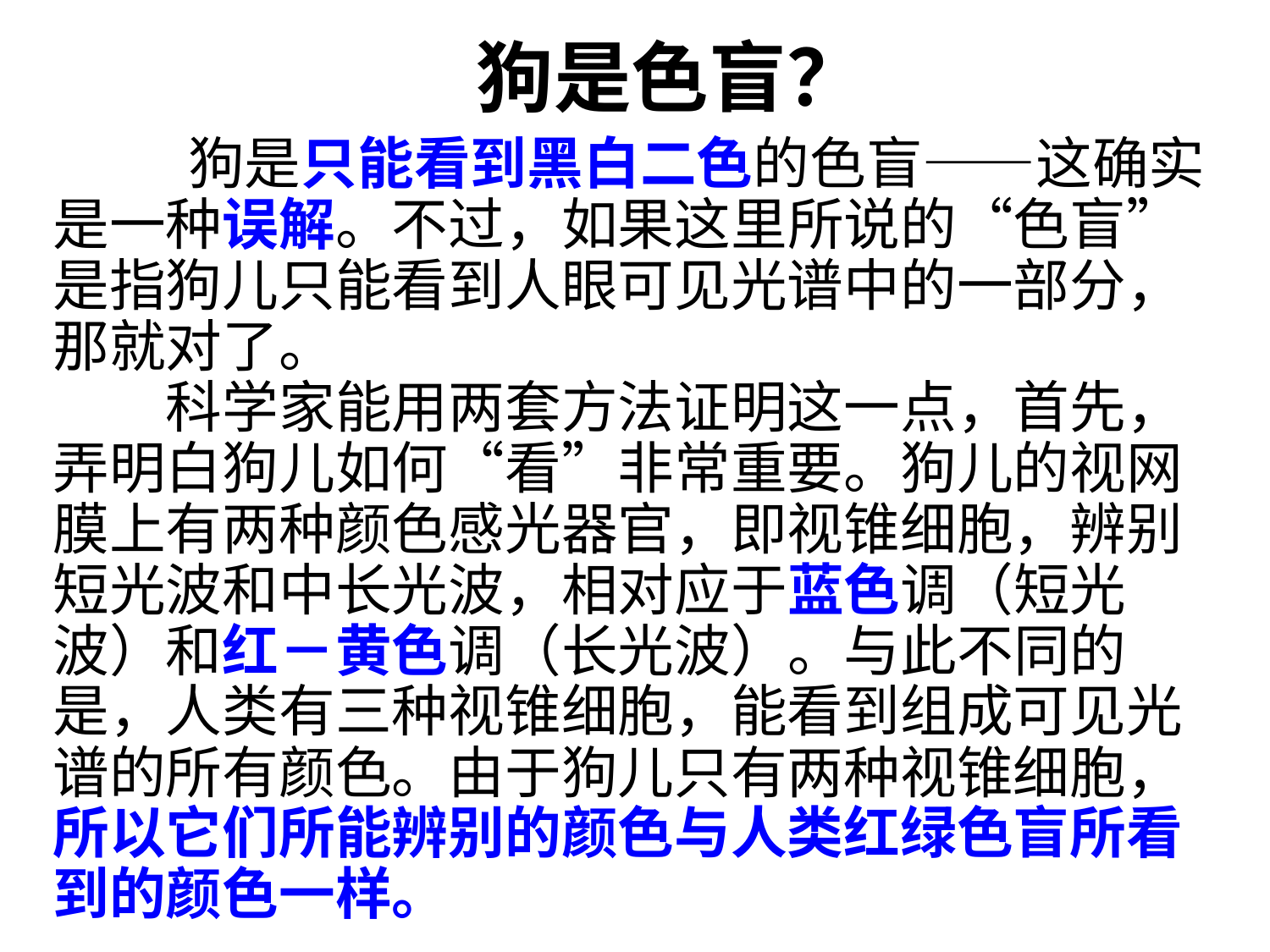

狗是色盲？
           狗是只能看到黑白二色的色盲——这确实是一种误解。不过，如果这里所说的“色盲”是指狗儿只能看到人眼可见光谱中的一部分，那就对了。
　　科学家能用两套方法证明这一点，首先，弄明白狗儿如何“看”非常重要。狗儿的视网膜上有两种颜色感光器官，即视锥细胞，辨别短光波和中长光波，相对应于蓝色调（短光波）和红－黄色调（长光波）。与此不同的是，人类有三种视锥细胞，能看到组成可见光谱的所有颜色。由于狗儿只有两种视锥细胞，所以它们所能辨别的颜色与人类红绿色盲所看到的颜色一样。